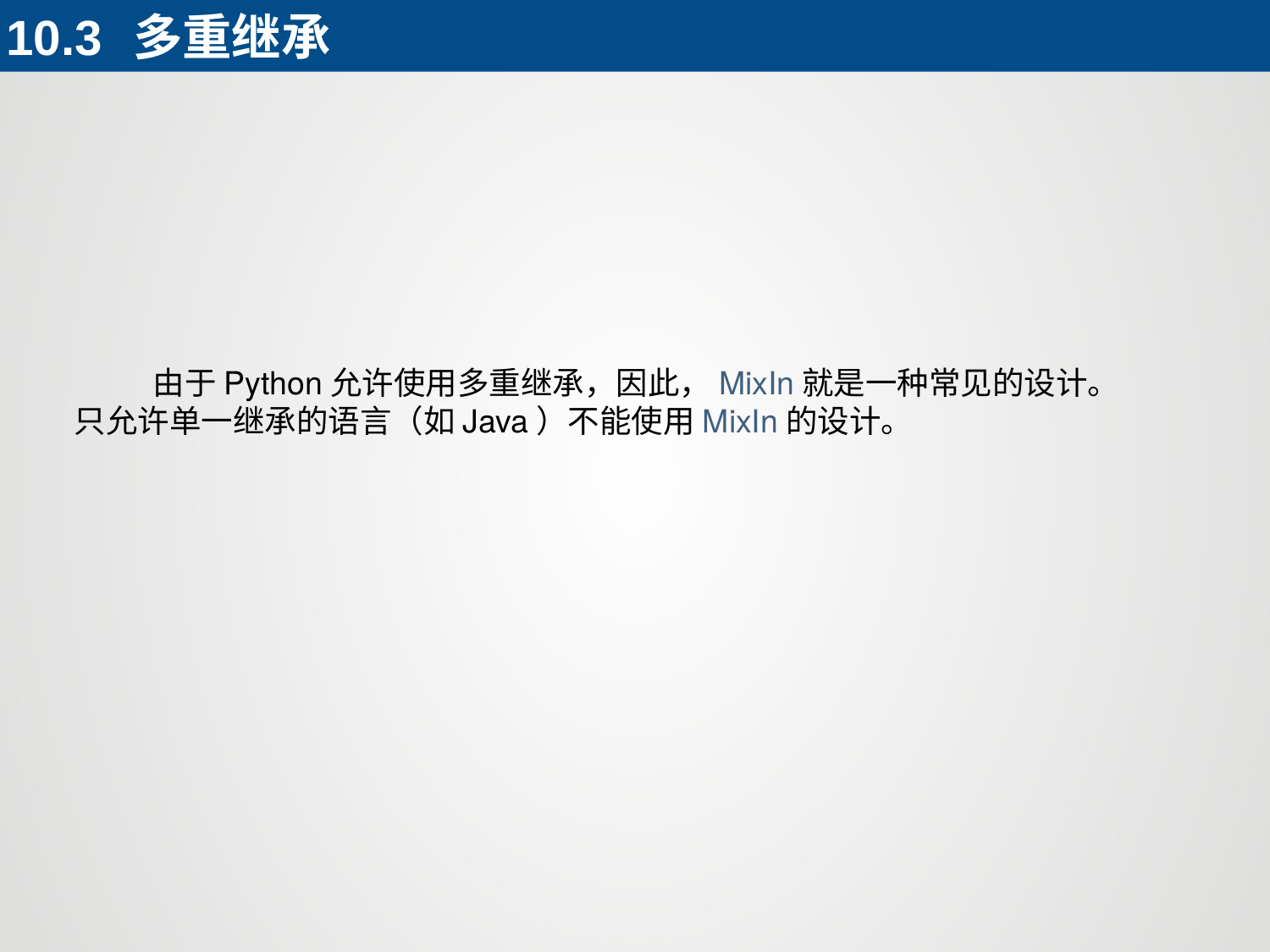

10.3	多重继承
        由于Python允许使用多重继承，因此，MixIn就是一种常见的设计。
只允许单一继承的语言（如Java）不能使用MixIn的设计。